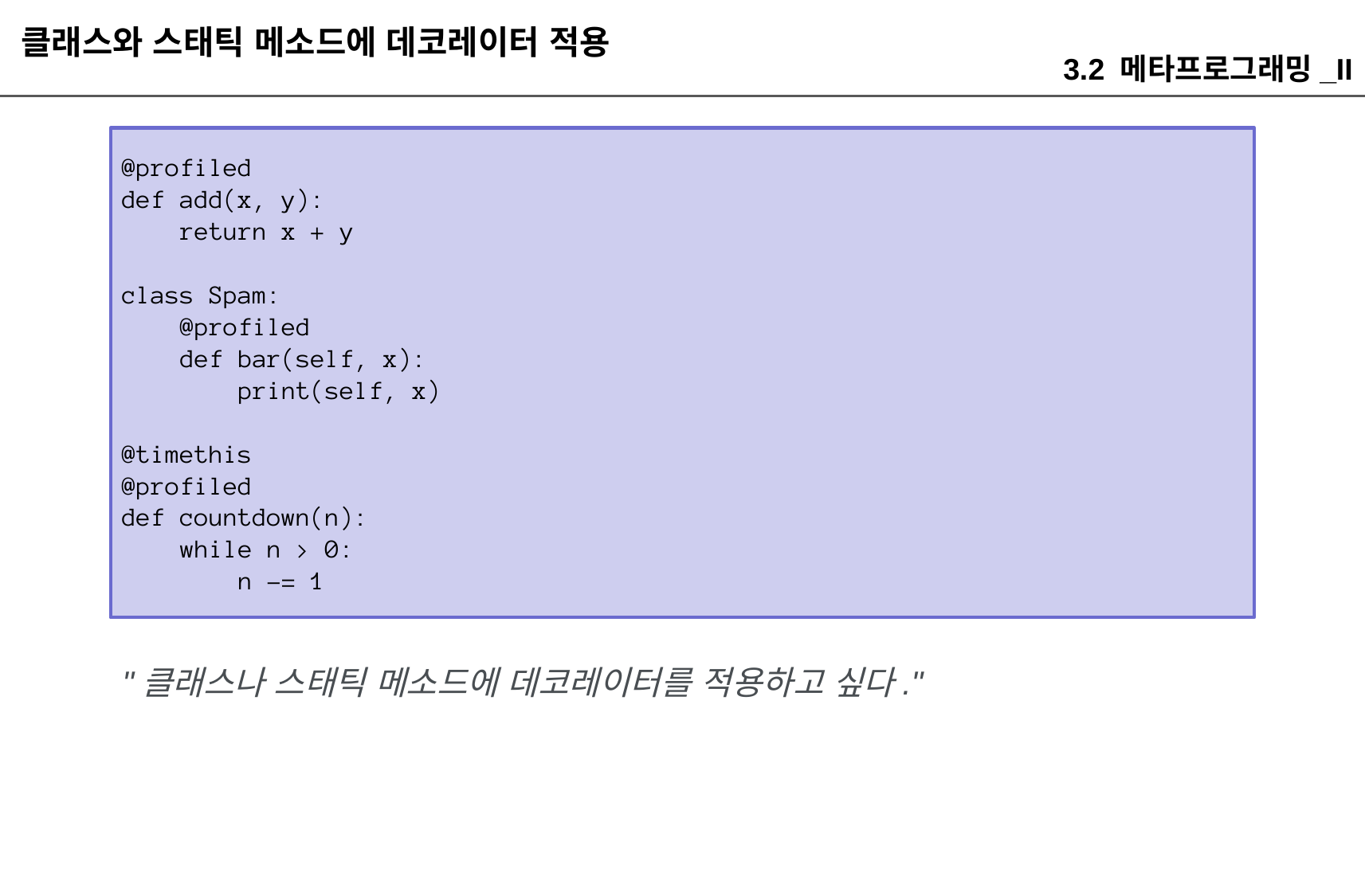

클래스와 스태틱 메소드에 데코레이터 적용
3.2 메타프로그래밍_II
@profiled
def add(x, y):
    return x + y

class Spam:
    @profiled
    def bar(self, x):
        print(self, x)

@timethis
@profiled
def countdown(n):
    while n > 0:
        n -= 1
"클래스나 스태틱 메소드에 데코레이터를 적용하고 싶다."